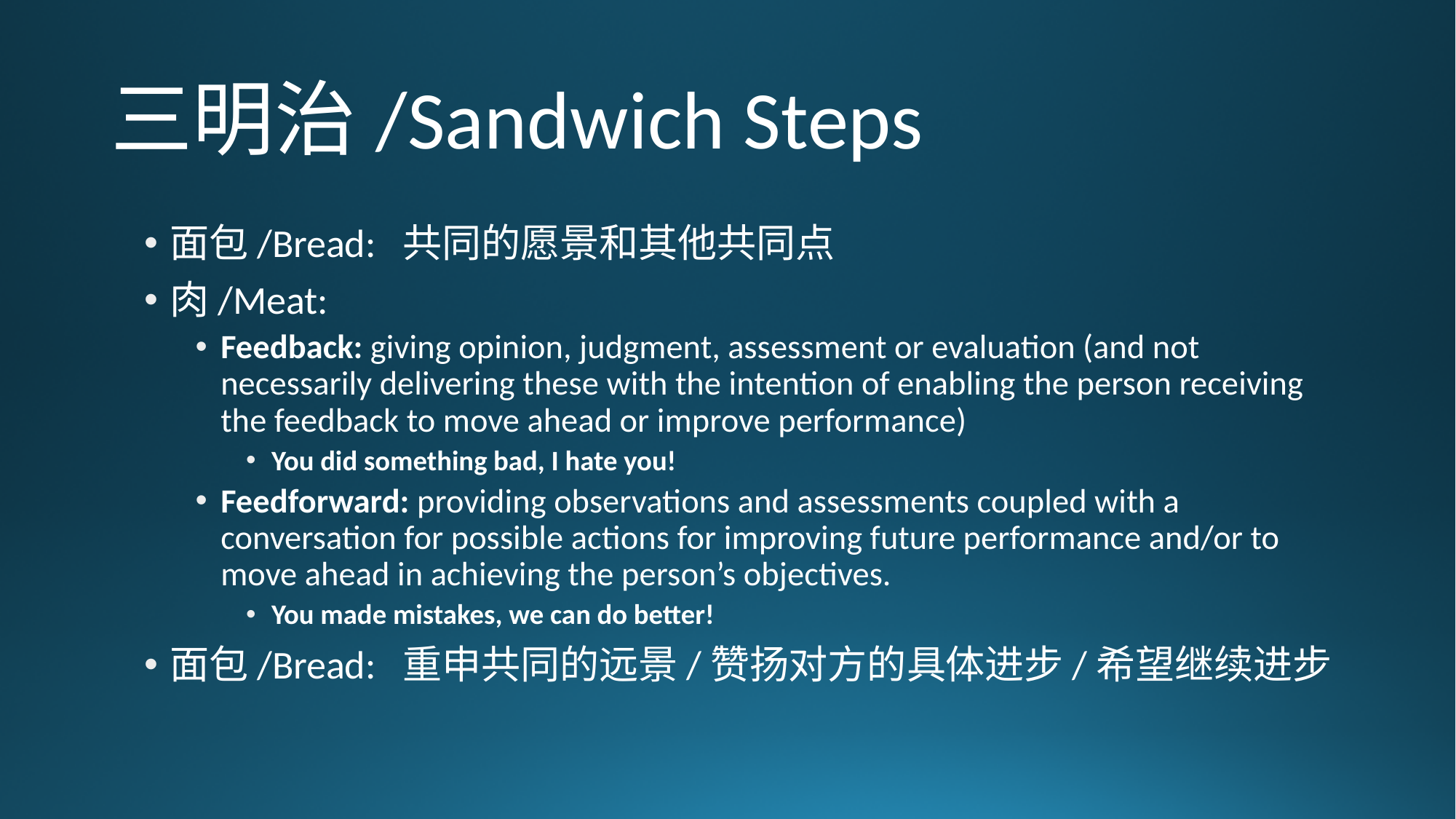

# 三明治/Sandwich Steps
面包/Bread:  共同的愿景和其他共同点
肉/Meat:
Feedback: giving opinion, judgment, assessment or evaluation (and not necessarily delivering these with the intention of enabling the person receiving the feedback to move ahead or improve performance)
You did something bad, I hate you!
Feedforward: providing observations and assessments coupled with a conversation for possible actions for improving future performance and/or to move ahead in achieving the person’s objectives.
You made mistakes, we can do better!
面包/Bread:  重申共同的远景/赞扬对方的具体进步/希望继续进步